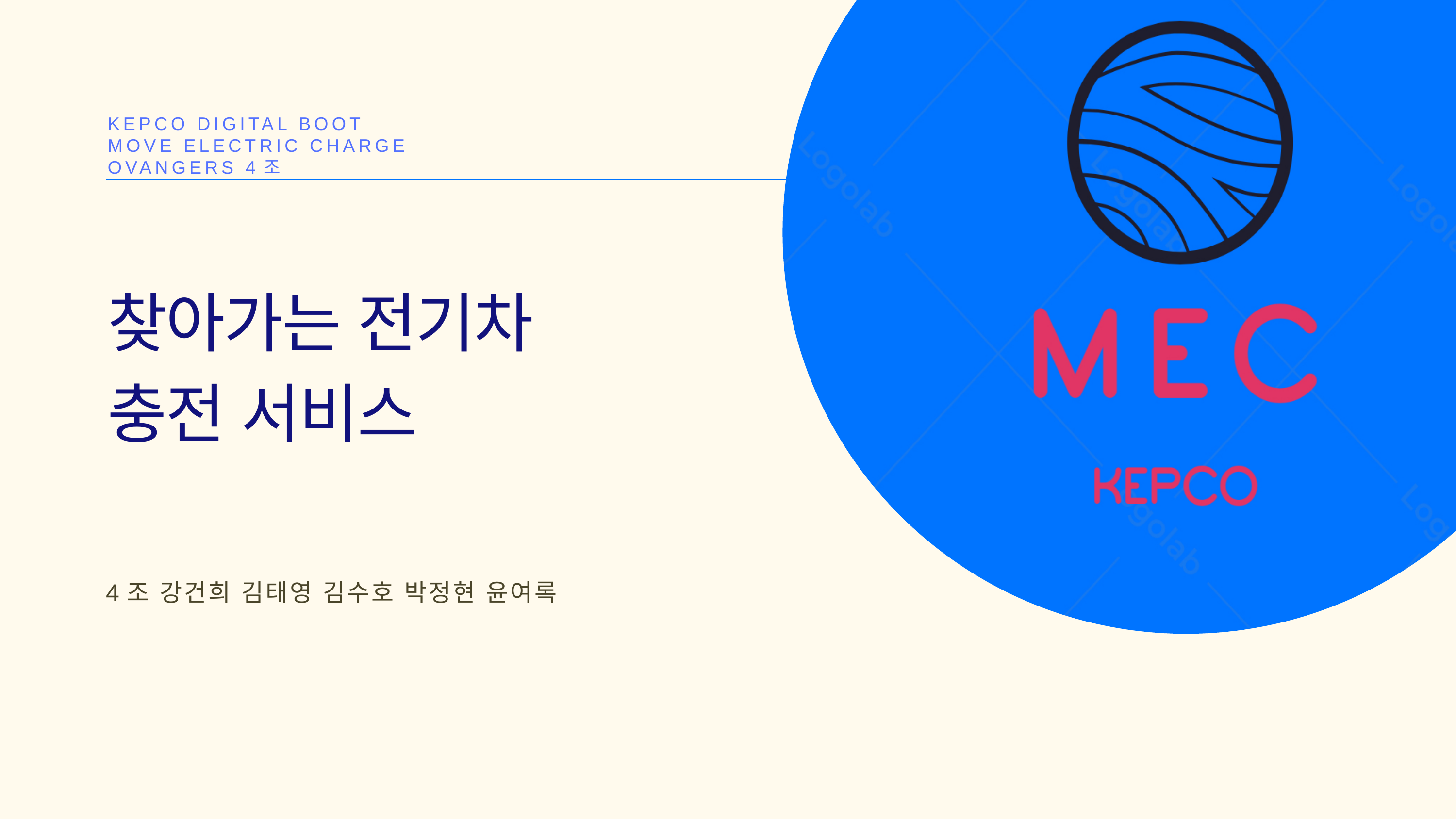

KEPCO DIGITAL BOOT
MOVE ELECTRIC CHARGE
OVANGERS 4조

찾아가는 전기차
충전 서비스
 4조 강건희 김태영 김수호 박정현 윤여록